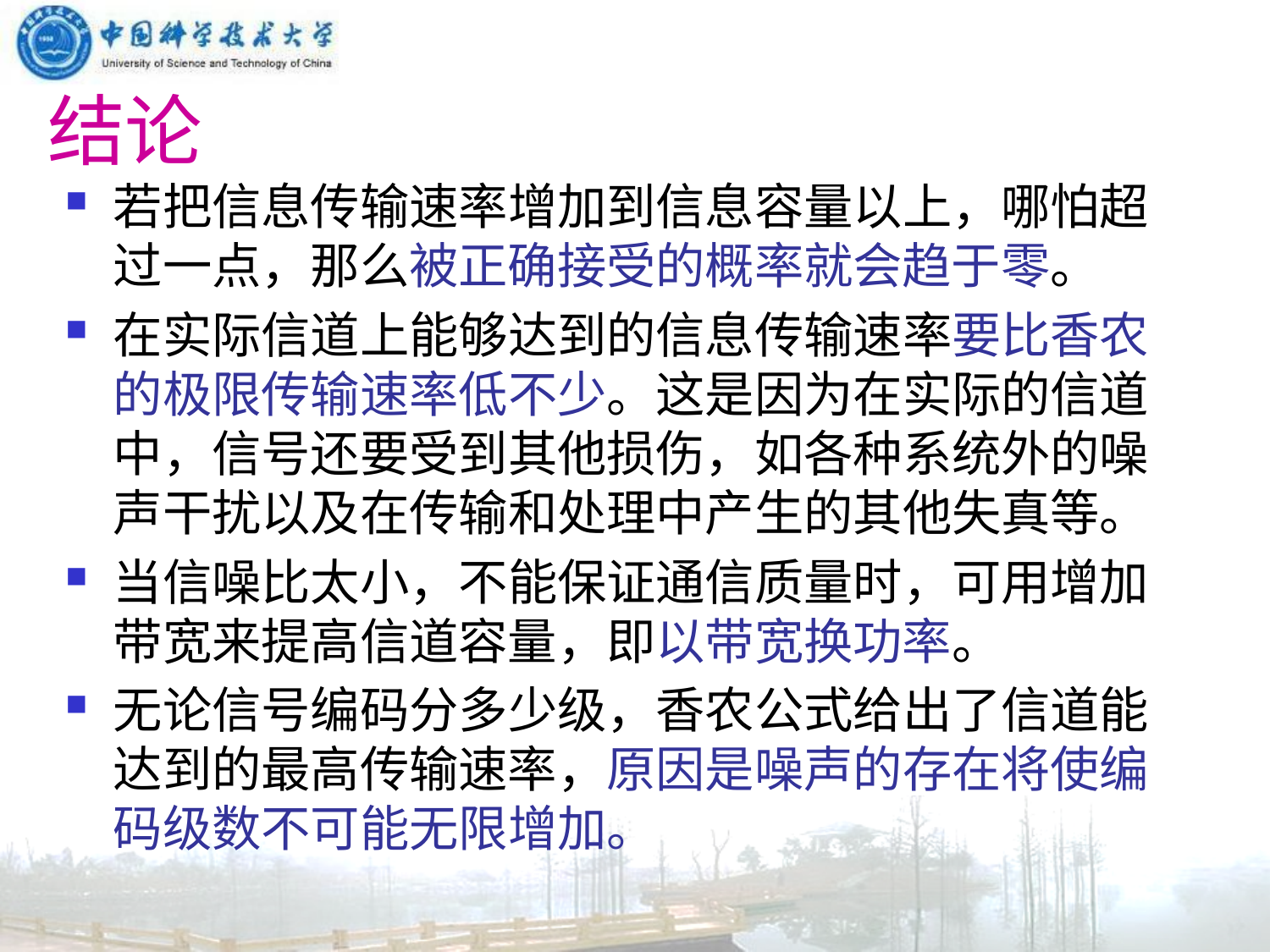

# 结论
若把信息传输速率增加到信息容量以上，哪怕超过一点，那么被正确接受的概率就会趋于零。
在实际信道上能够达到的信息传输速率要比香农的极限传输速率低不少。这是因为在实际的信道中，信号还要受到其他损伤，如各种系统外的噪声干扰以及在传输和处理中产生的其他失真等。
当信噪比太小，不能保证通信质量时，可用增加带宽来提高信道容量，即以带宽换功率。
无论信号编码分多少级，香农公式给出了信道能达到的最高传输速率，原因是噪声的存在将使编码级数不可能无限增加。